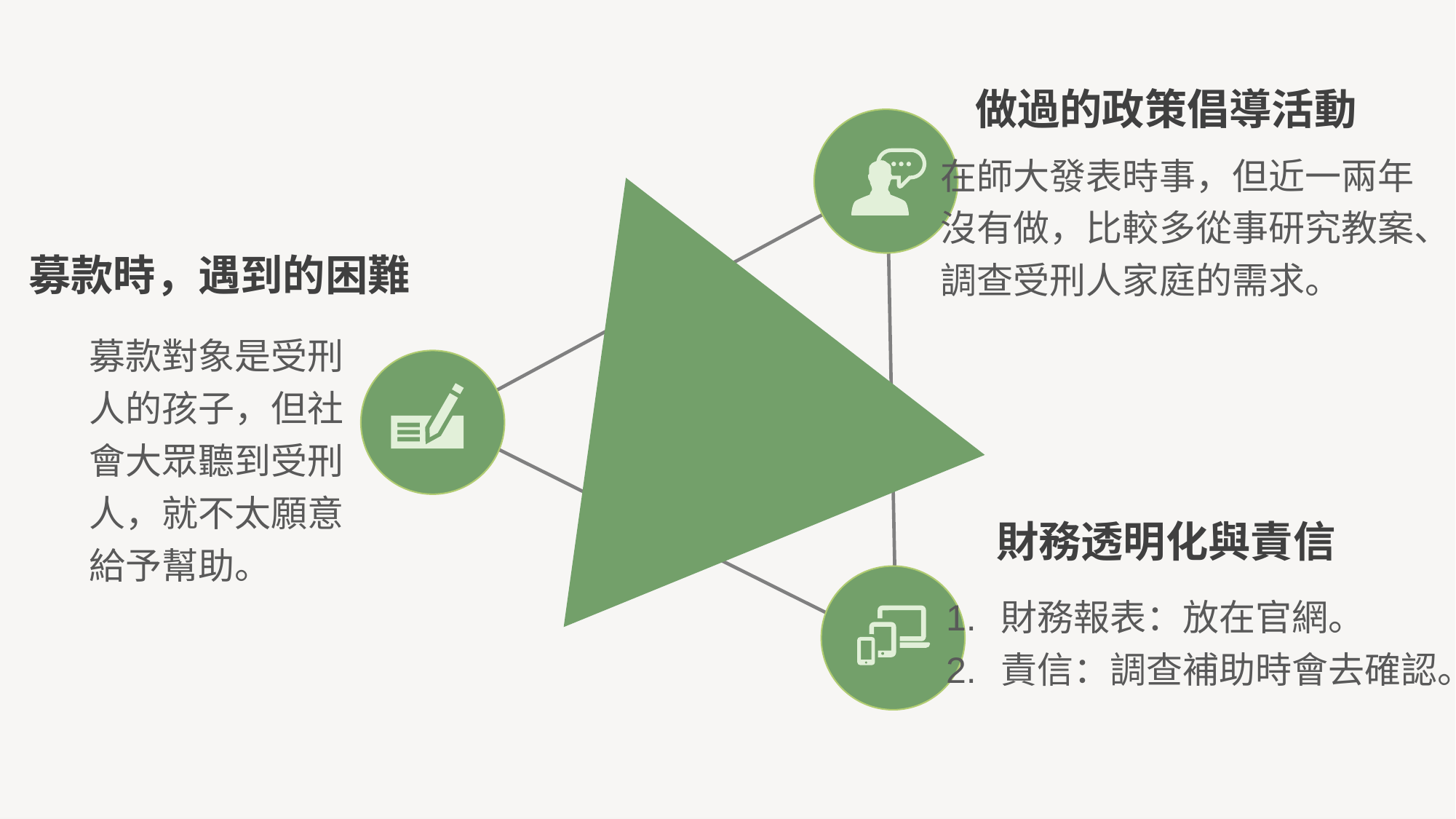

做過的政策倡導活動

在師大發表時事，但近一兩年沒有做，比較多從事研究教案、調查受刑人家庭的需求。
募款時，遇到的困難
募款對象是受刑人的孩子，但社會大眾聽到受刑人，就不太願意給予幫助。
財務透明化與責信
財務報表：放在官網。
責信：調查補助時會去確認。